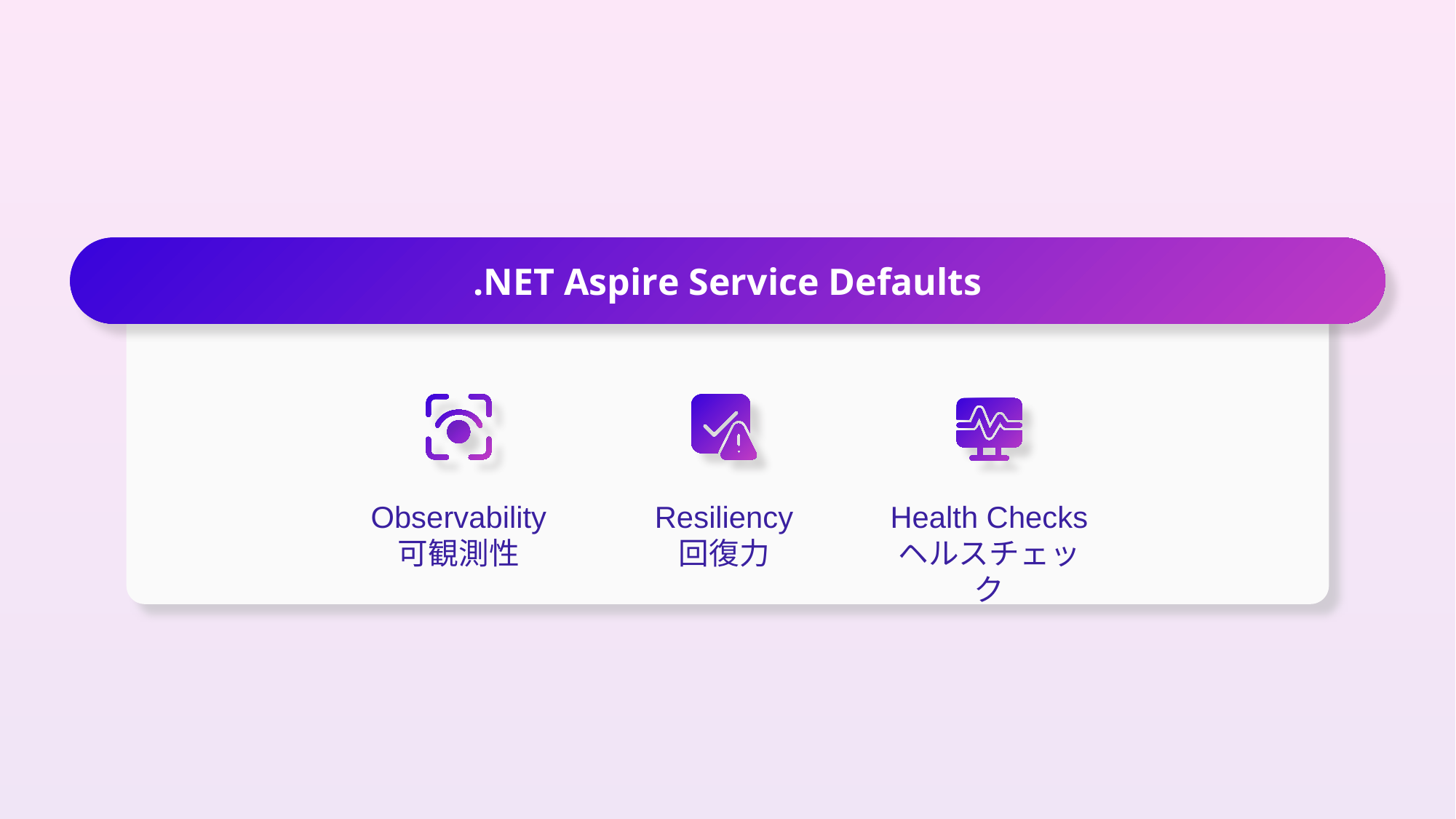

.NET Aspire Service Defaults

Observability
可観測性
Resiliency
回復力
Health Checks
ヘルスチェック